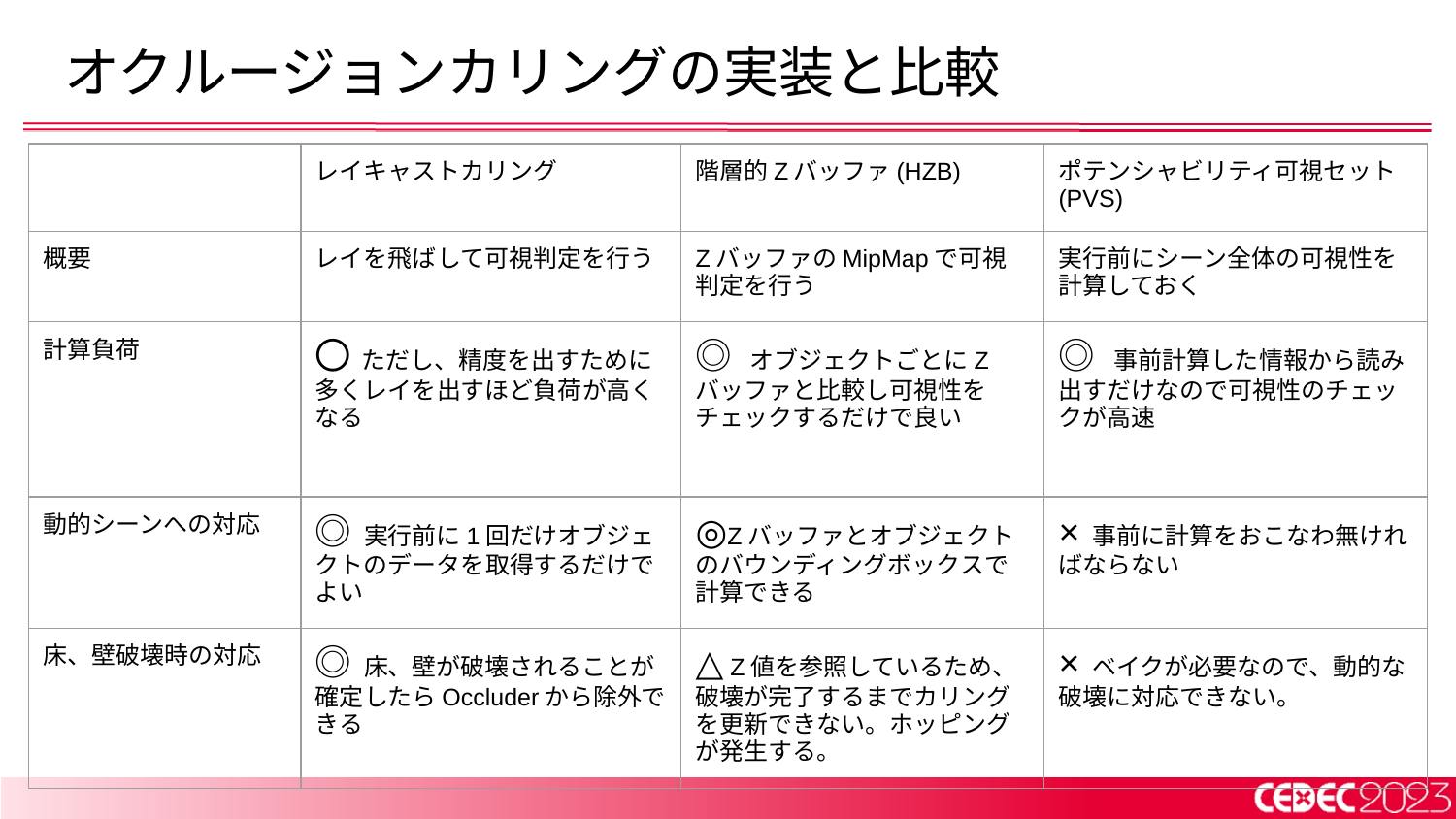

# オクルージョンカリングの実装と比較
|  | レイキャストカリング | 階層的Zバッファ(HZB) | ポテンシャビリティ可視セット(PVS) |
| --- | --- | --- | --- |
| 概要 | レイを飛ばして可視判定を行う | ZバッファのMipMapで可視判定を行う | 実行前にシーン全体の可視性を計算しておく |
| 計算負荷 | 〇 ただし、精度を出すために多くレイを出すほど負荷が高くなる | ◎ オブジェクトごとにZバッファと比較し可視性をチェックするだけで良い | ◎ 事前計算した情報から読み出すだけなので可視性のチェックが高速 |
| 動的シーンへの対応 | ◎ 実行前に1回だけオブジェクトのデータを取得するだけでよい | ◎Zバッファとオブジェクトのバウンディングボックスで計算できる | × 事前に計算をおこなわ無ければならない |
| 床、壁破壊時の対応 | ◎ 床、壁が破壊されることが確定したらOccluderから除外できる | △ Z値を参照しているため、破壊が完了するまでカリングを更新できない。ホッピングが発生する。 | × ベイクが必要なので、動的な破壊に対応できない。 |